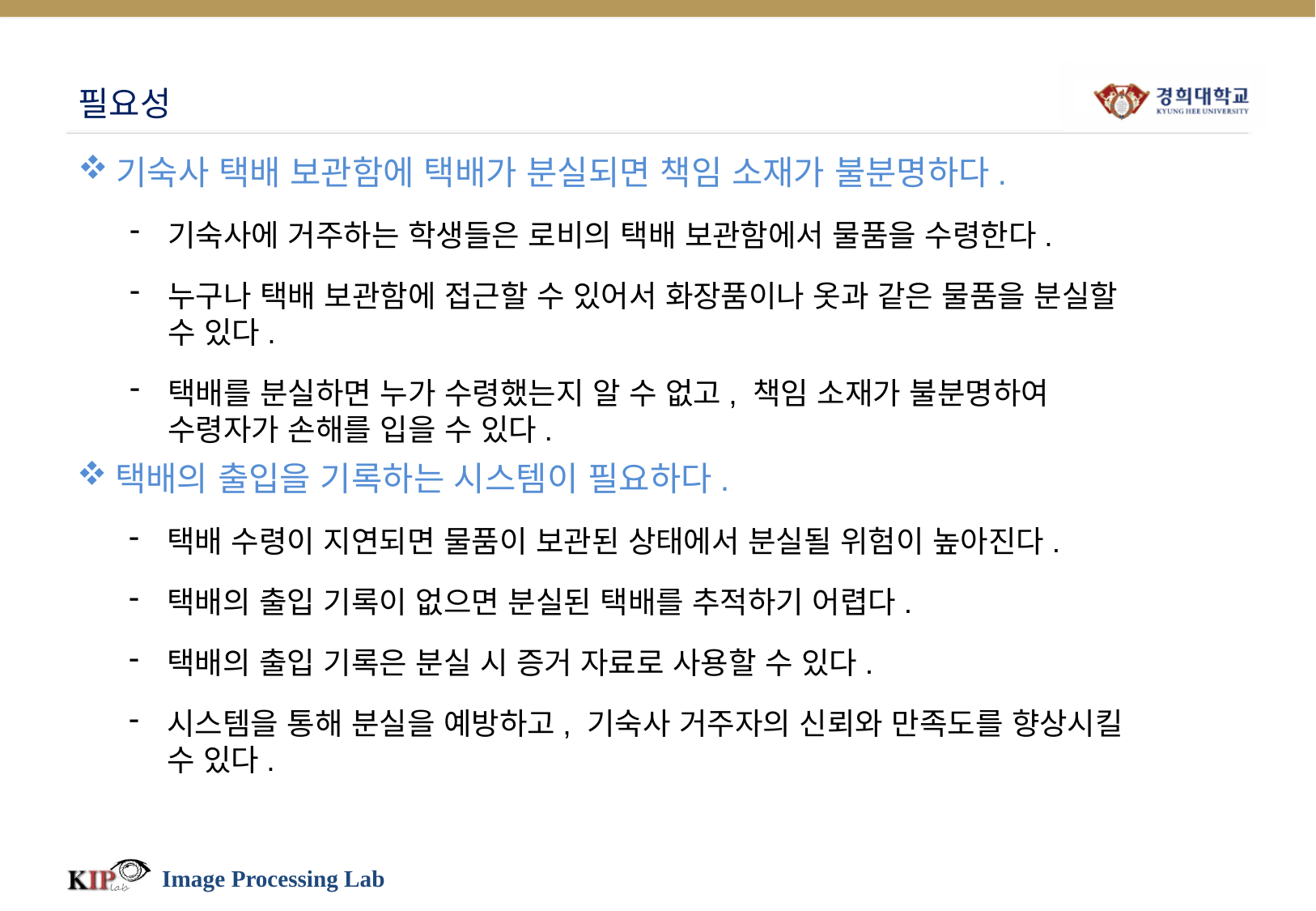

# 필요성
기숙사 택배 보관함에 택배가 분실되면 책임 소재가 불분명하다.
기숙사에 거주하는 학생들은 로비의 택배 보관함에서 물품을 수령한다.
누구나 택배 보관함에 접근할 수 있어서 화장품이나 옷과 같은 물품을 분실할 수 있다.
택배를 분실하면 누가 수령했는지 알 수 없고, 책임 소재가 불분명하여 수령자가 손해를 입을 수 있다.
택배의 출입을 기록하는 시스템이 필요하다.
택배 수령이 지연되면 물품이 보관된 상태에서 분실될 위험이 높아진다.
택배의 출입 기록이 없으면 분실된 택배를 추적하기 어렵다.
택배의 출입 기록은 분실 시 증거 자료로 사용할 수 있다.
시스템을 통해 분실을 예방하고, 기숙사 거주자의 신뢰와 만족도를 향상시킬 수 있다.
Image Processing Lab